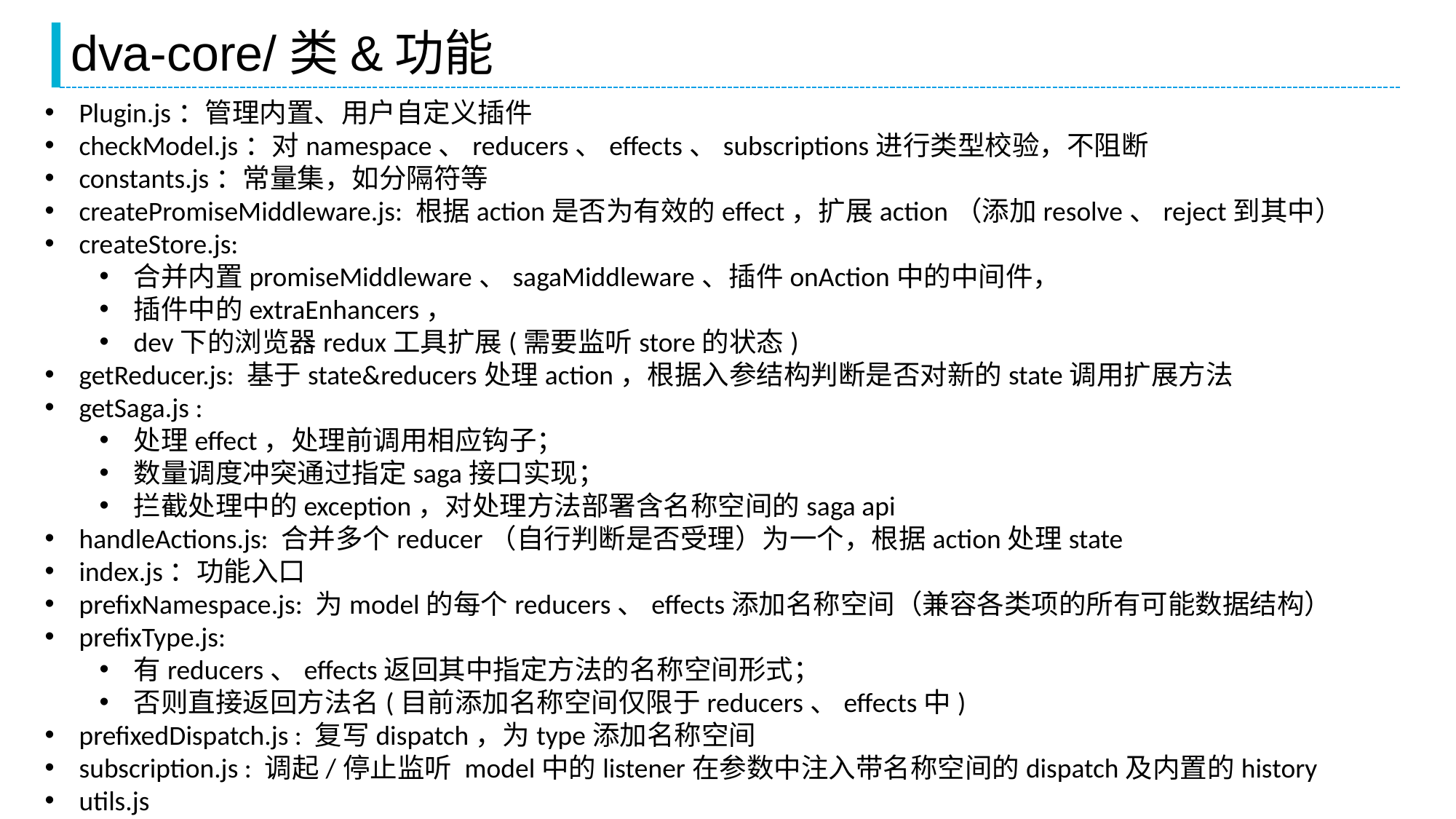

# dva-core/类&功能
Plugin.js：管理内置、用户自定义插件
checkModel.js：对namespace、reducers、effects、subscriptions进行类型校验，不阻断
constants.js：常量集，如分隔符等
createPromiseMiddleware.js: 根据action是否为有效的effect，扩展action（添加resolve、reject到其中）
createStore.js:
合并内置promiseMiddleware、sagaMiddleware、插件onAction中的中间件，
插件中的extraEnhancers，
dev下的浏览器redux工具扩展(需要监听store的状态)
getReducer.js: 基于state&reducers处理action，根据入参结构判断是否对新的state调用扩展方法
getSaga.js :
处理effect，处理前调用相应钩子；
数量调度冲突通过指定saga接口实现；
拦截处理中的exception，对处理方法部署含名称空间的saga api
handleActions.js: 合并多个reducer（自行判断是否受理）为一个，根据action处理state
index.js：功能入口
prefixNamespace.js: 为model的每个reducers、effects添加名称空间（兼容各类项的所有可能数据结构）
prefixType.js:
有reducers、effects返回其中指定方法的名称空间形式；
否则直接返回方法名(目前添加名称空间仅限于reducers、effects中)
prefixedDispatch.js : 复写dispatch，为type添加名称空间
subscription.js : 调起/停止监听 model中的listener在参数中注入带名称空间的dispatch及内置的history
utils.js